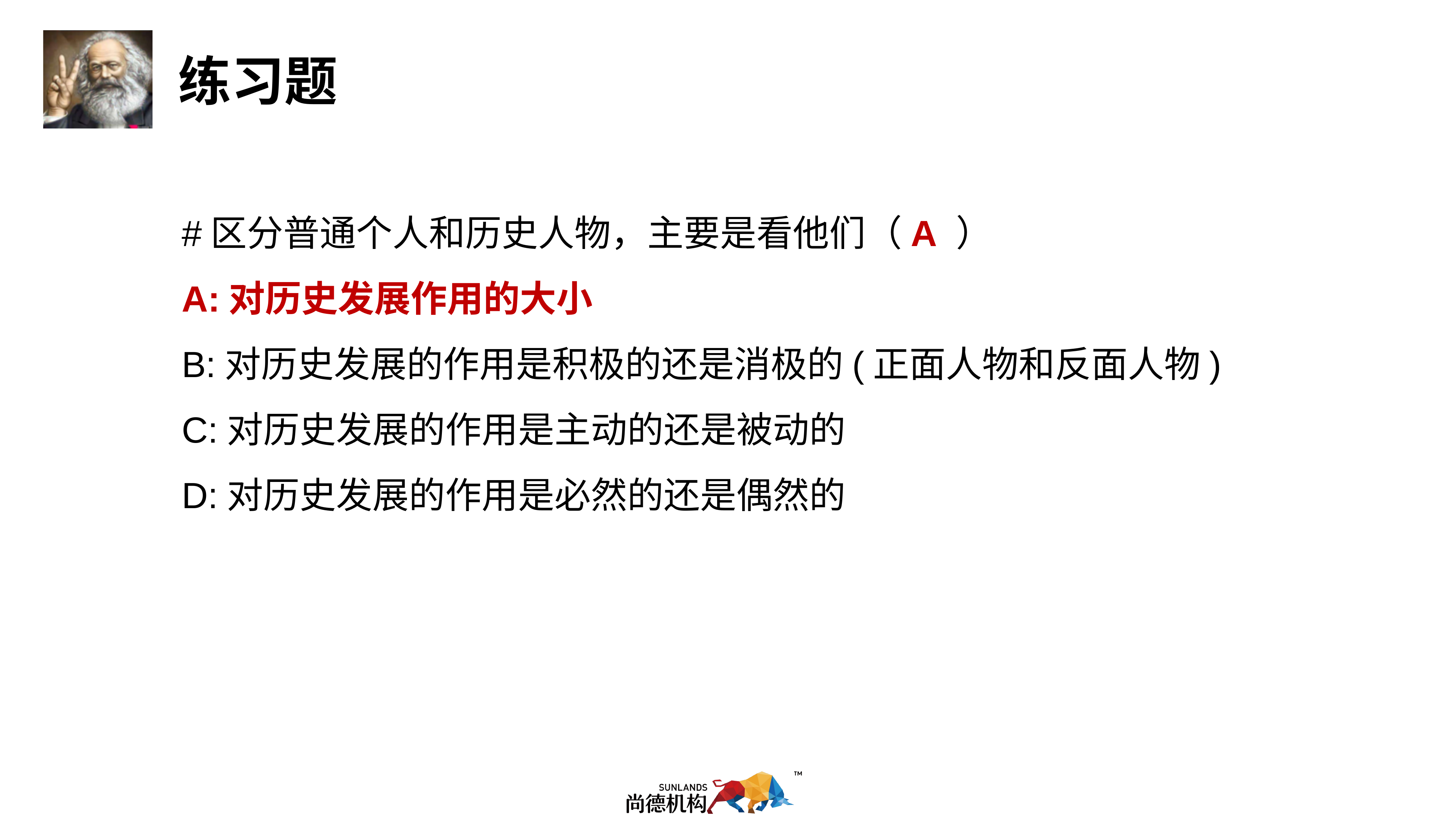

#区分普通个人和历史人物，主要是看他们（A ）
A:对历史发展作用的大小
B:对历史发展的作用是积极的还是消极的(正面人物和反面人物)
C:对历史发展的作用是主动的还是被动的
D:对历史发展的作用是必然的还是偶然的